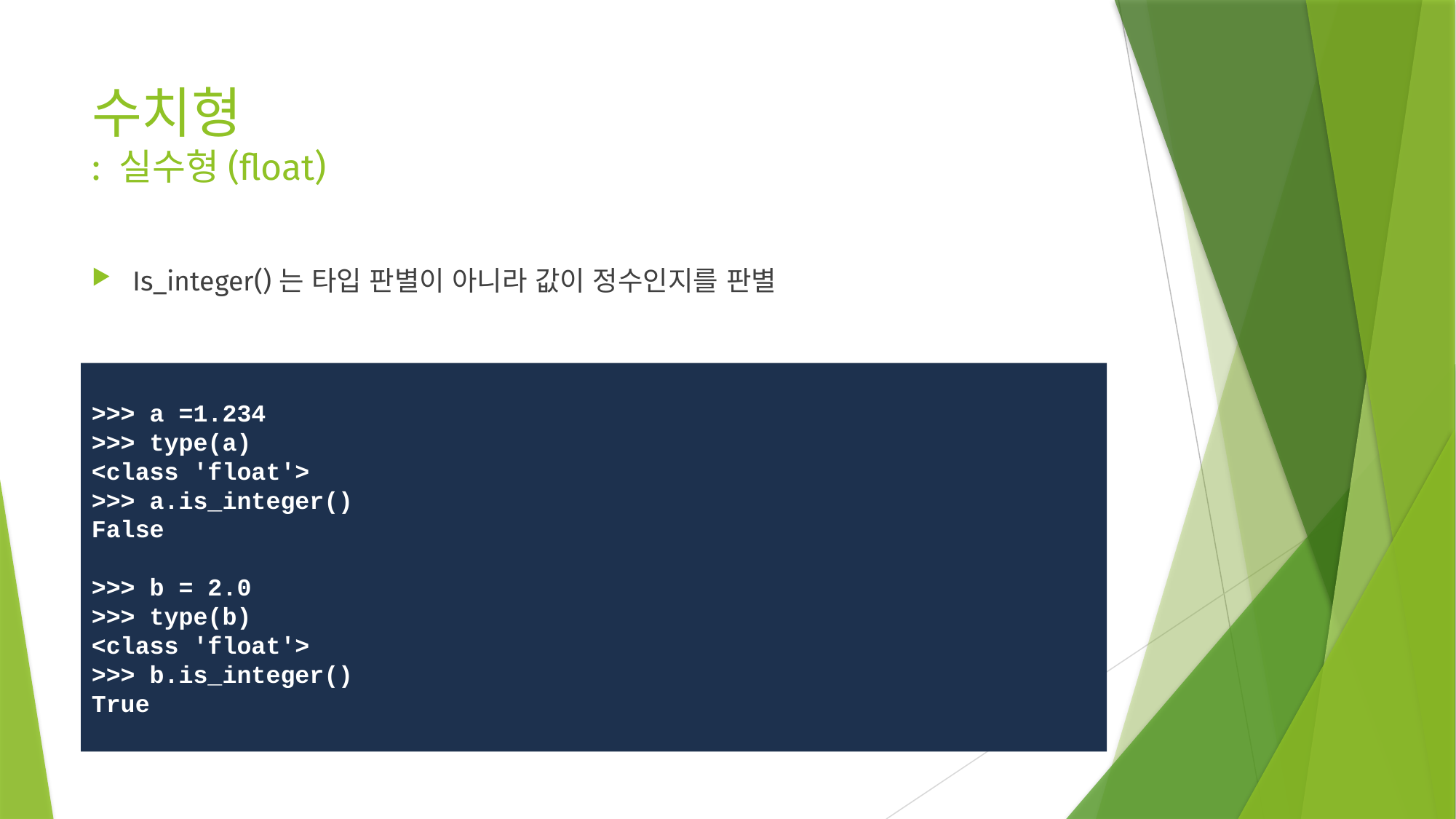

# 수치형 : 실수형(float)
Is_integer()는 타입 판별이 아니라 값이 정수인지를 판별

>>> a =1.234
>>> type(a)
<class 'float'>
>>> a.is_integer()
False

>>> b = 2.0
>>> type(b)
<class 'float'>
>>> b.is_integer()
True